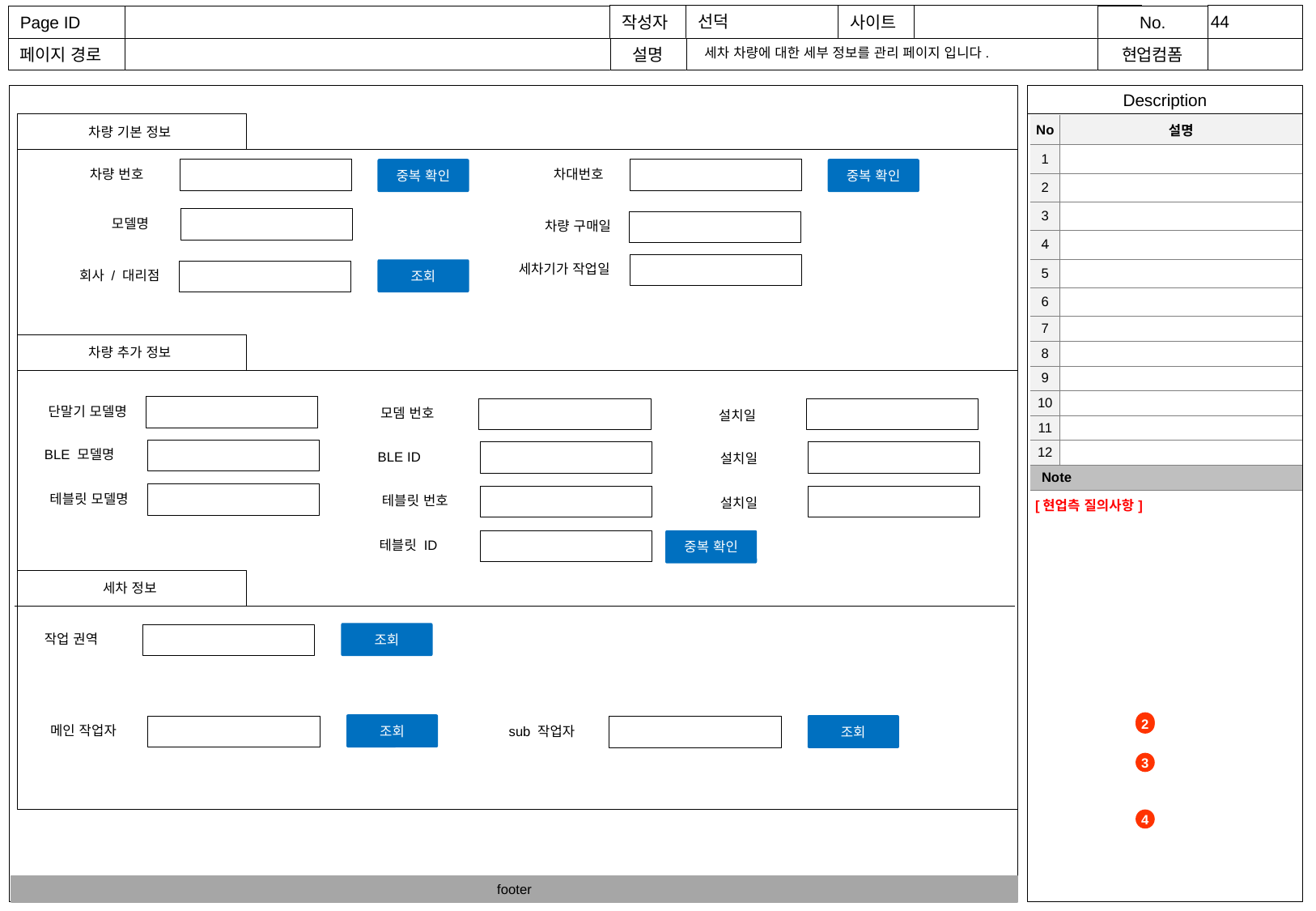

세차 차량에 대한 세부 정보를 관리 페이지 입니다.
차량 기본 정보

| No | 설명 |
| --- | --- |
| 1 |  |
| 2 |  |
| 3 |  |
| 4 |  |
| 5 |  |
| 6 |  |
| 7 |  |
| 8 |  |
| 9 |  |
| 10 |  |
| 11 |  |
| 12 |  |
| Note |  |
| [현업측 질의사항] |  |

중복 확인

중복 확인
차량 번호
차대번호

모델명

차량 구매일

세차기가 작업일
조회

회사 / 대리점
차량 추가 정보

단말기 모델명

모뎀 번호
설치일

BLE 모델명

BLE ID
설치일

테블릿 모델명

테블릿 번호
설치일

중복 확인
테블릿 ID
세차 정보
조회

작업 권역
1
조회
2
조회

메인 작업자

sub 작업자
3
4
footer